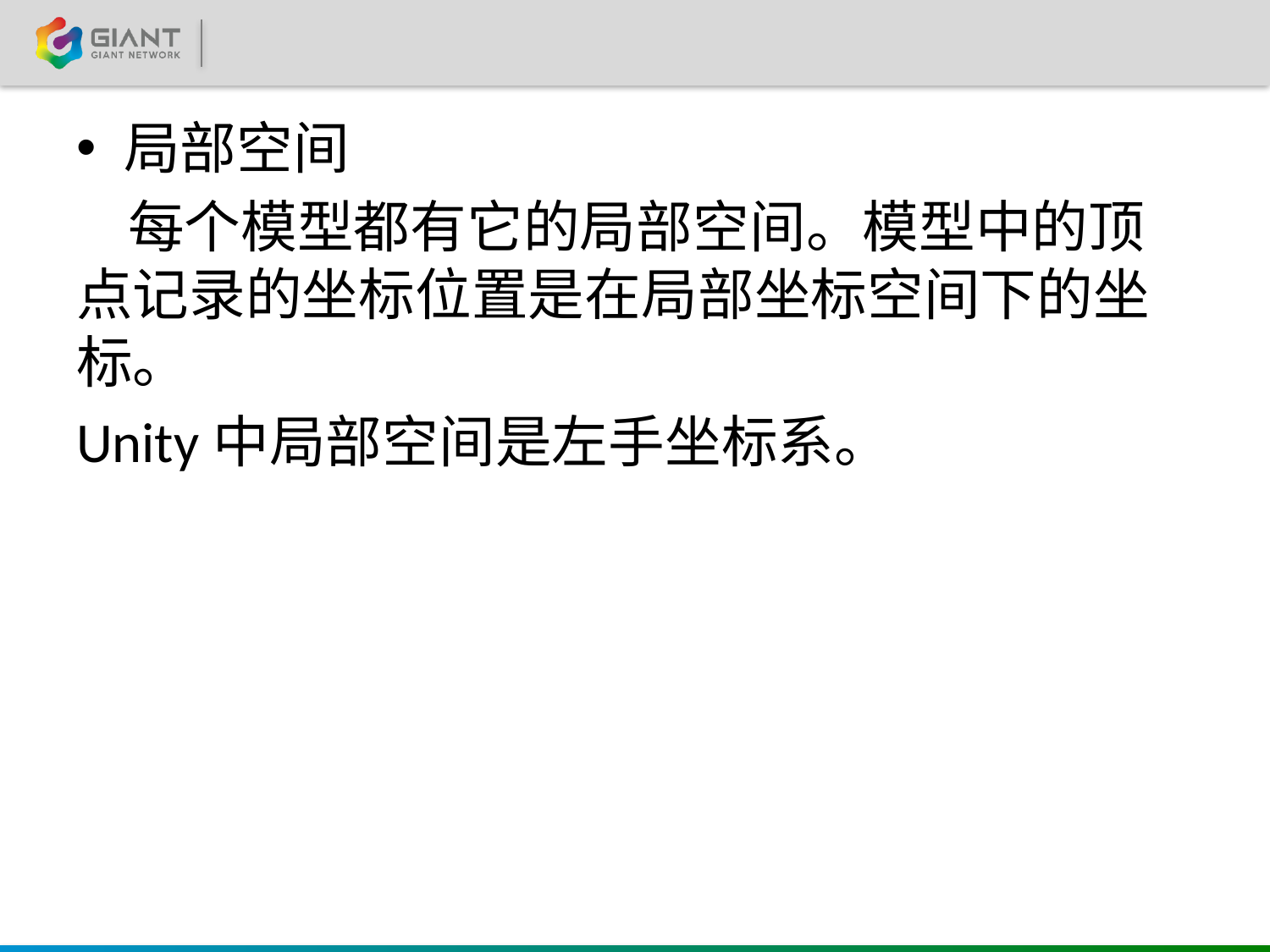

局部空间
   每个模型都有它的局部空间。模型中的顶点记录的坐标位置是在局部坐标空间下的坐标。
Unity中局部空间是左手坐标系。